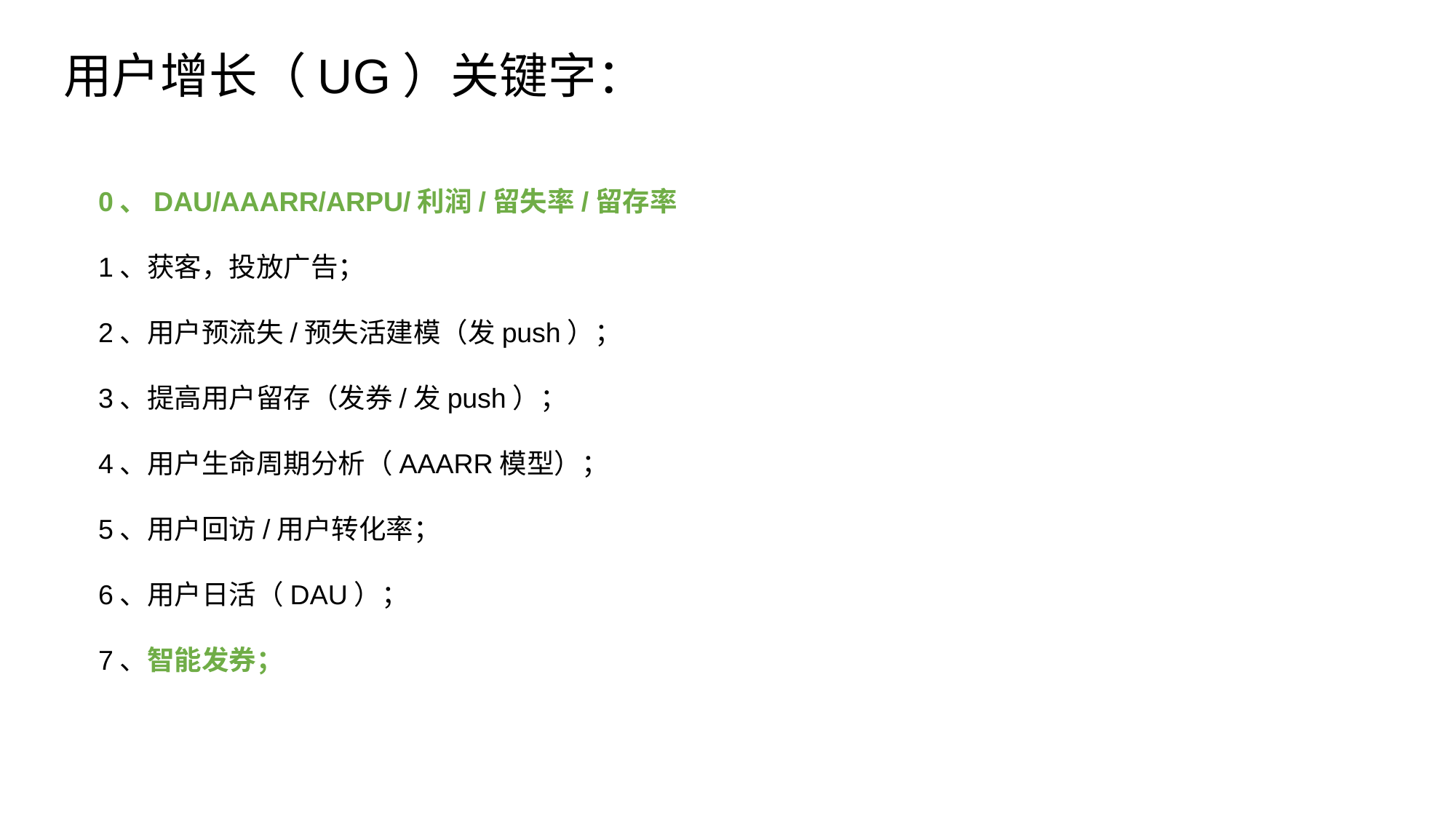

用户增长（UG）关键字：
0、DAU/AAARR/ARPU/利润/留失率/留存率

1、获客，投放广告；

2、用户预流失/预失活建模（发push）；

3、提高用户留存（发券/发push）；

4、用户生命周期分析（AAARR模型）；

5、用户回访/用户转化率；

6、用户日活（DAU）；

7、智能发券；